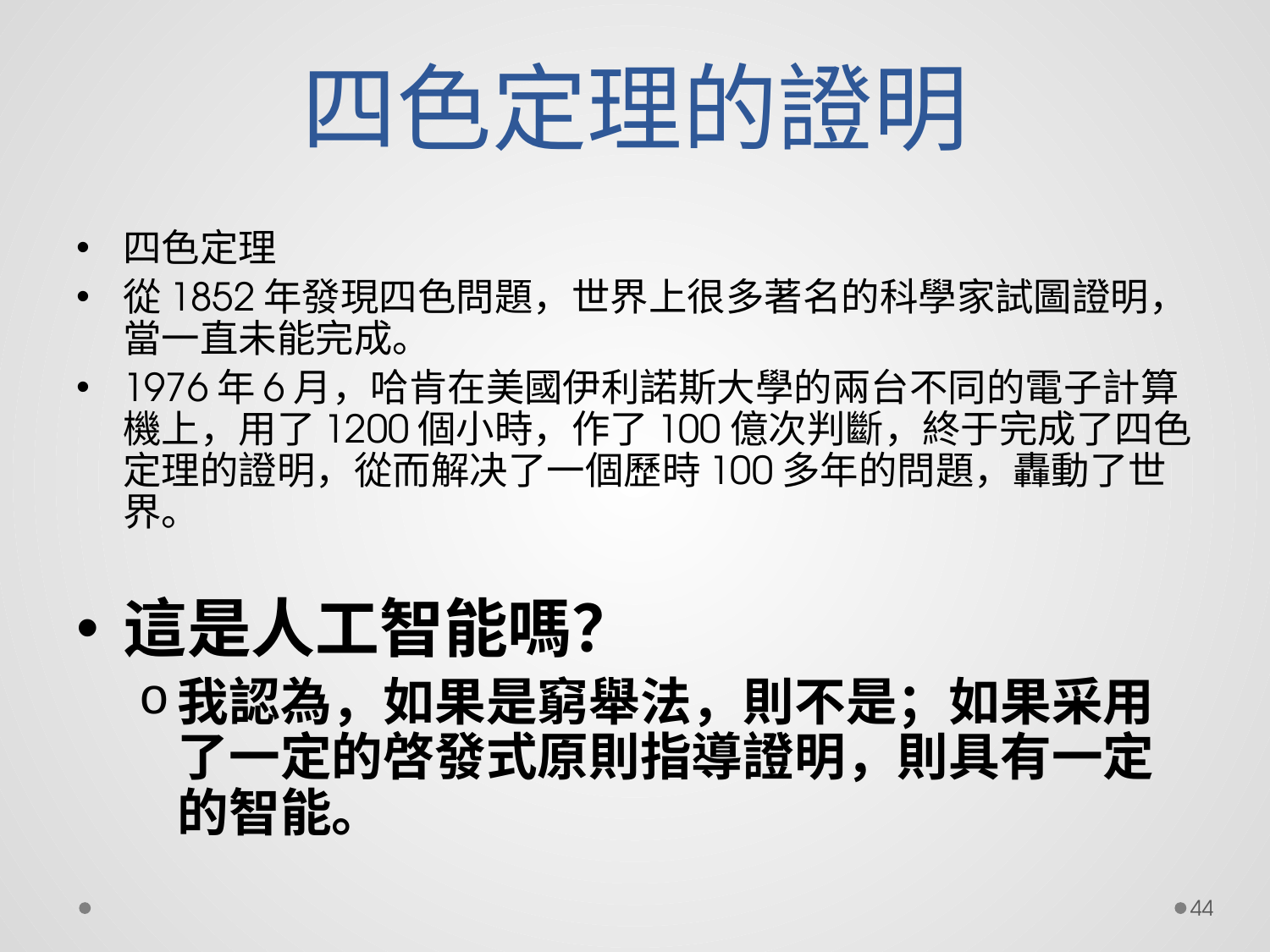

# 四色定理的證明
四色定理
從1852年發現四色問題，世界上很多著名的科學家試圖證明，當一直未能完成。
1976年6月，哈肯在美國伊利諾斯大學的兩台不同的電子計算機上，用了1200個小時，作了100億次判斷，終于完成了四色定理的證明，從而解决了一個歷時100多年的問題，轟動了世界。

這是人工智能嗎？
我認為，如果是窮舉法，則不是；如果采用了一定的啓發式原則指導證明，則具有一定的智能。
44